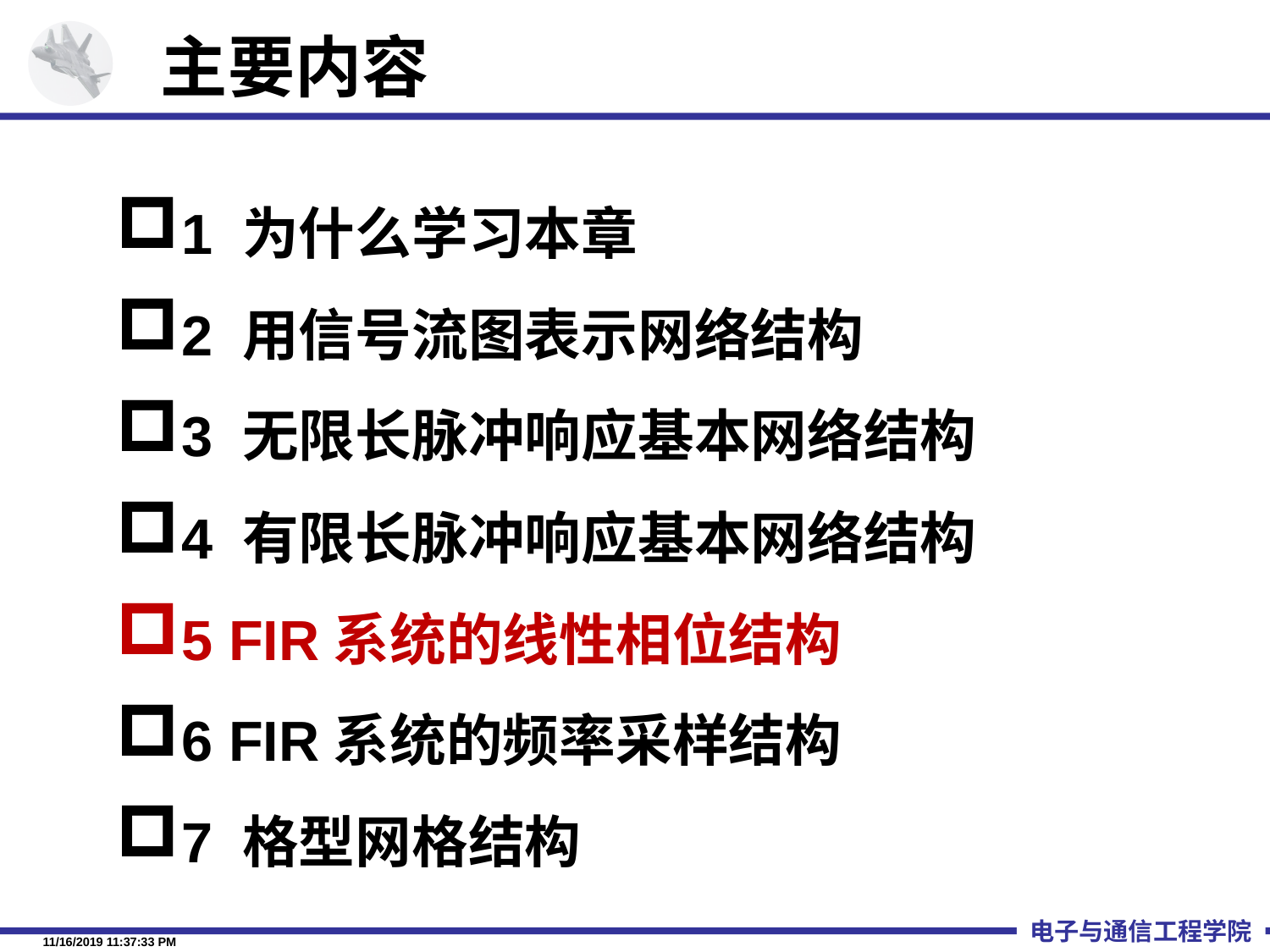

# 主要内容
1 为什么学习本章
2 用信号流图表示网络结构
3 无限长脉冲响应基本网络结构
4 有限长脉冲响应基本网络结构
5 FIR系统的线性相位结构
6 FIR系统的频率采样结构
7 格型网格结构